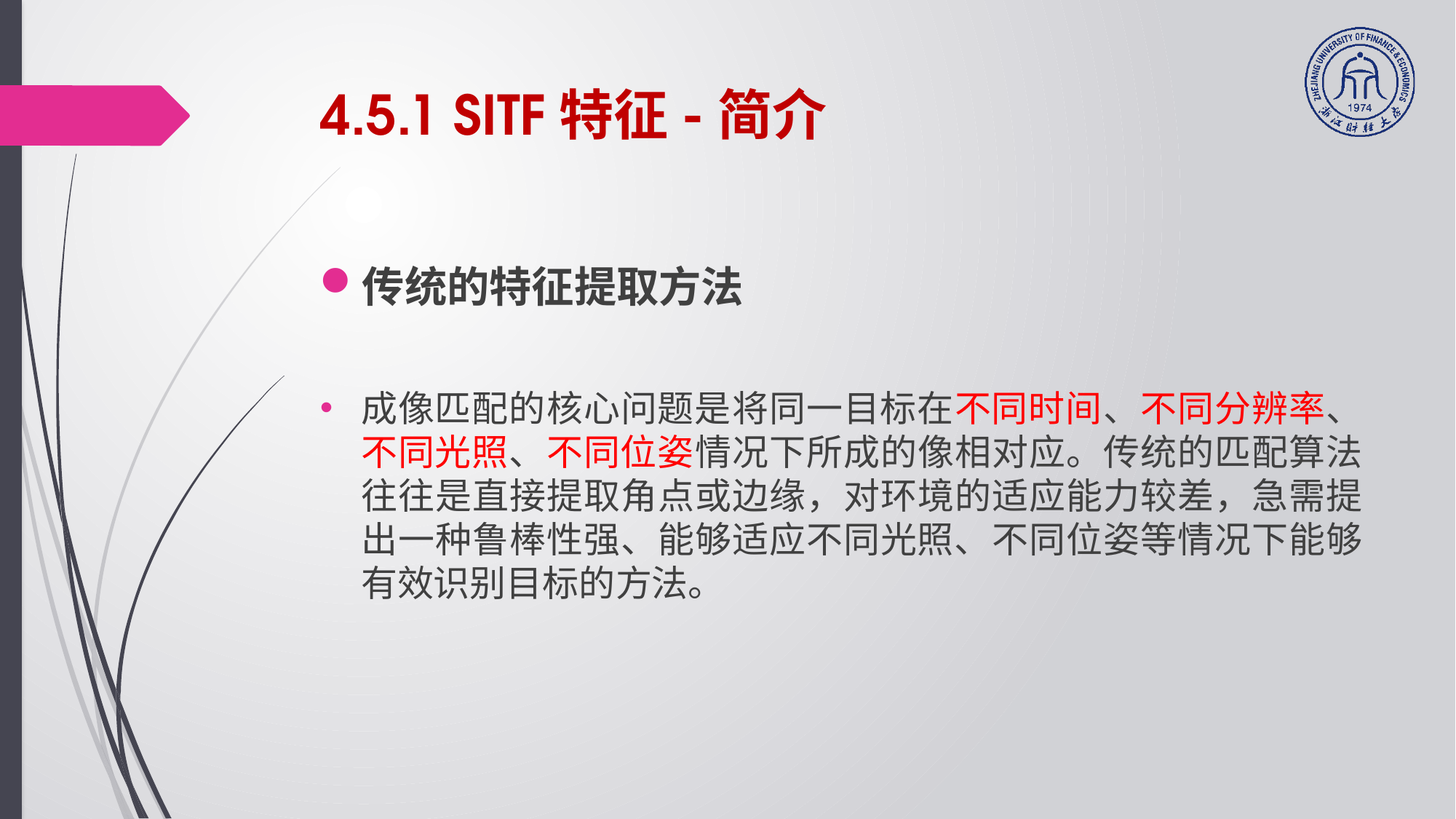

# 4.5.1 SITF特征-简介
传统的特征提取方法

成像匹配的核心问题是将同一目标在不同时间、不同分辨率、不同光照、不同位姿情况下所成的像相对应。传统的匹配算法往往是直接提取角点或边缘，对环境的适应能力较差，急需提出一种鲁棒性强、能够适应不同光照、不同位姿等情况下能够有效识别目标的方法。